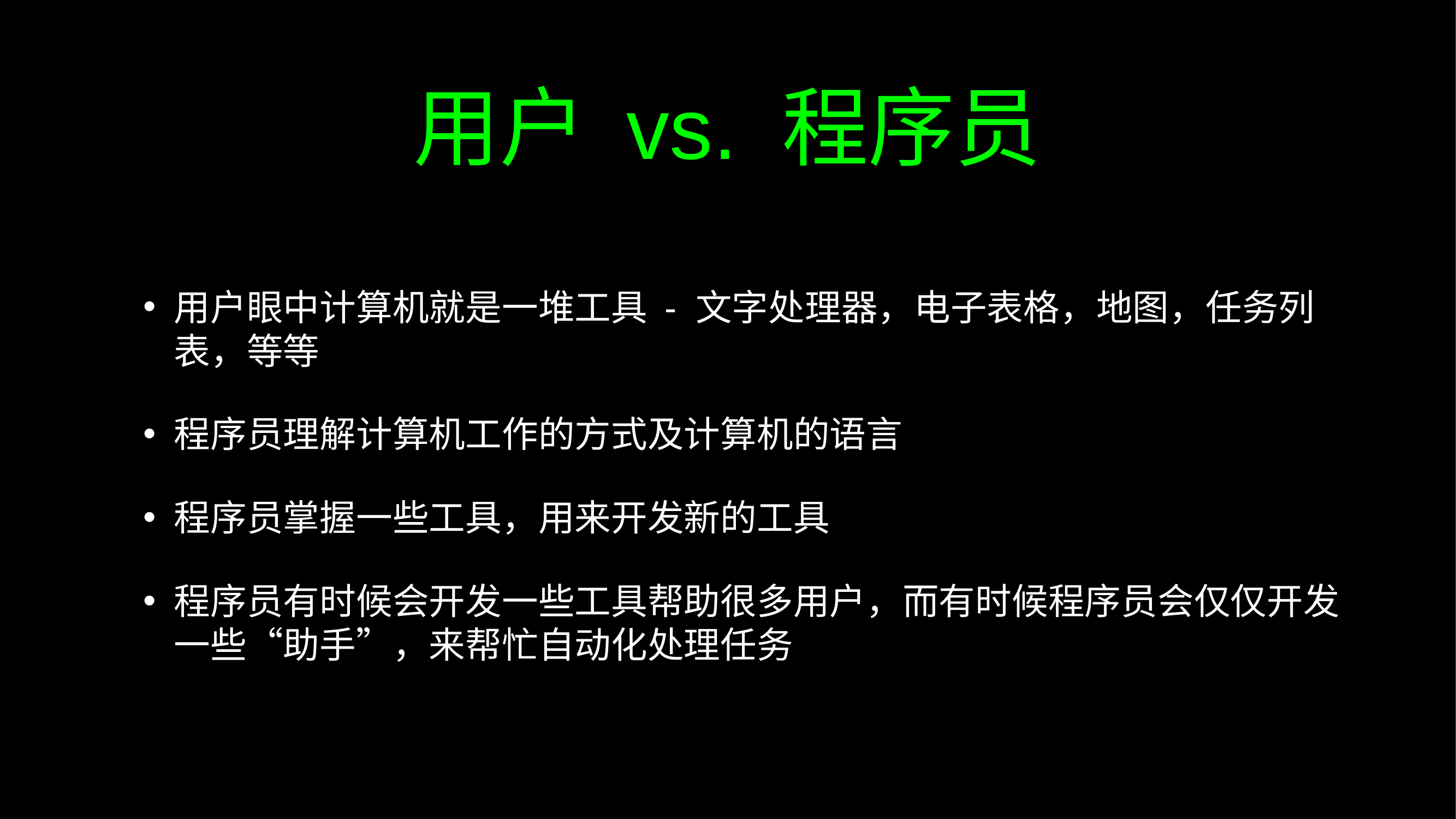

# 用户 vs. 程序员
用户眼中计算机就是一堆工具 - 文字处理器，电子表格，地图，任务列表，等等
程序员理解计算机工作的方式及计算机的语言
程序员掌握一些工具，用来开发新的工具
程序员有时候会开发一些工具帮助很多用户，而有时候程序员会仅仅开发一些“助手”，来帮忙自动化处理任务